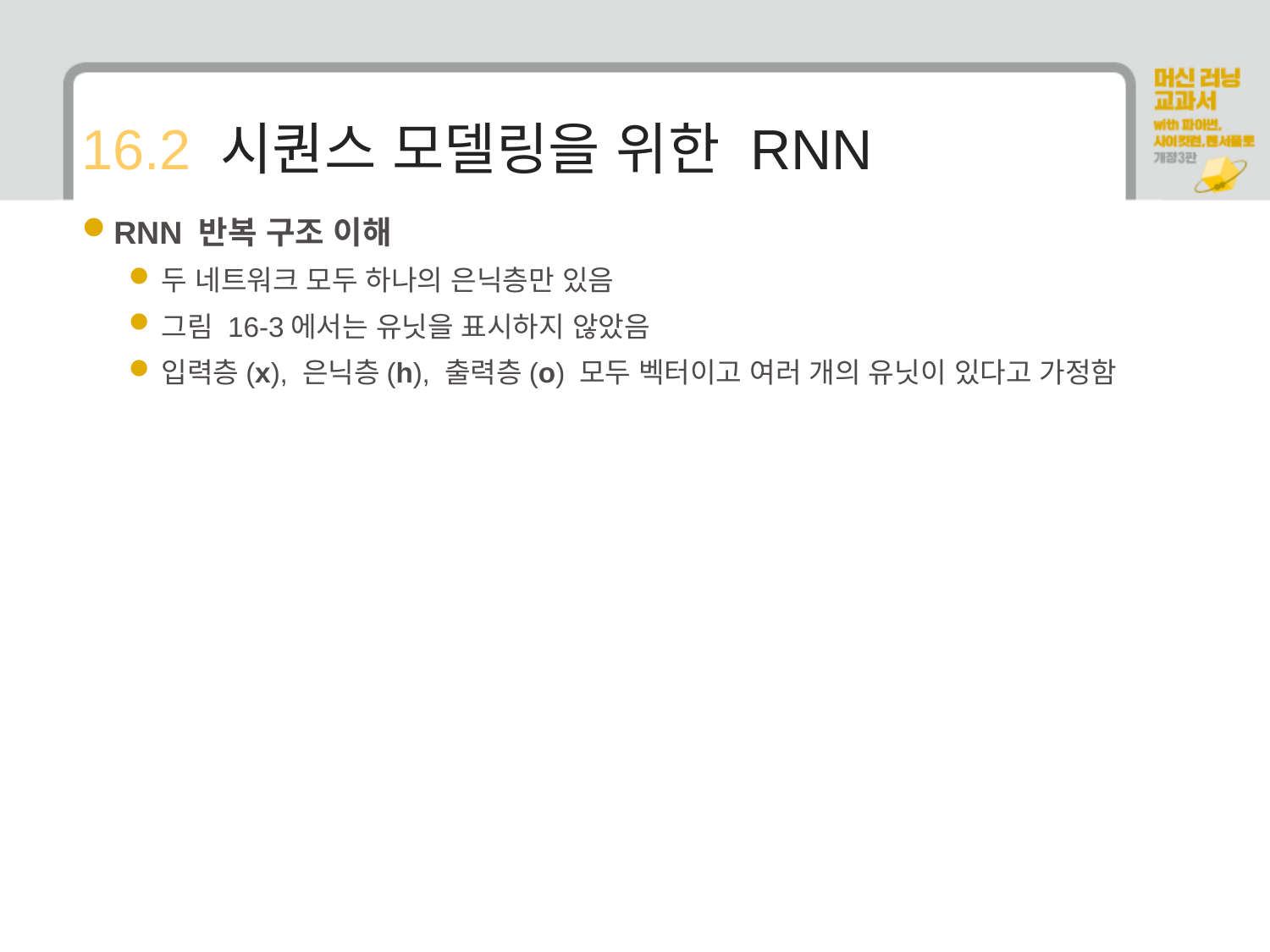

# 16.2 시퀀스 모델링을 위한 RNN
RNN 반복 구조 이해
두 네트워크 모두 하나의 은닉층만 있음
그림 16-3에서는 유닛을 표시하지 않았음
입력층(x), 은닉층(h), 출력층(o) 모두 벡터이고 여러 개의 유닛이 있다고 가정함